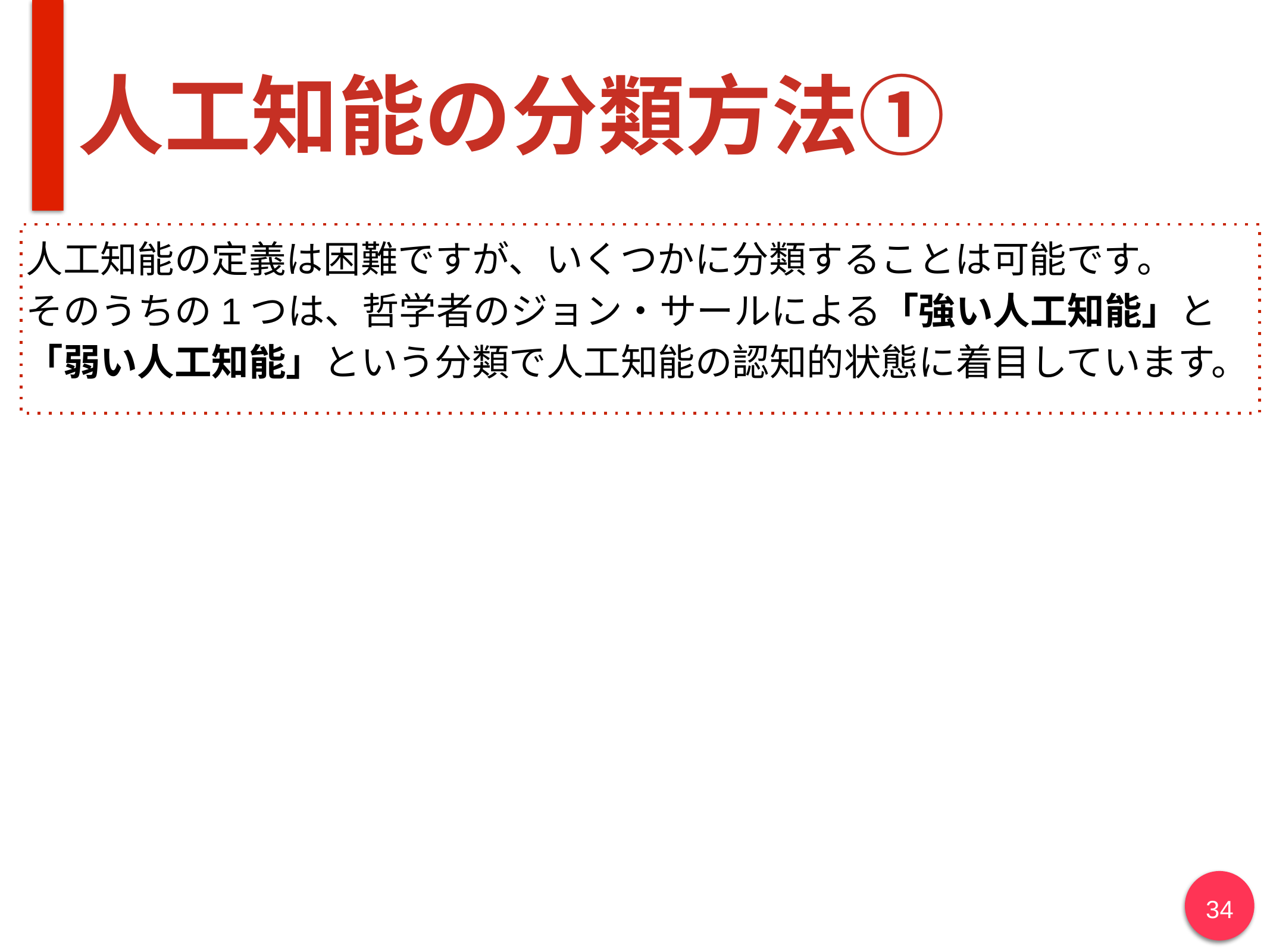

# 人工知能の分類方法①
人工知能の定義は困難ですが、いくつかに分類することは可能です。
そのうちの1つは、哲学者のジョン・サールによる「強い人工知能」と
「弱い人工知能」という分類で人工知能の認知的状態に着目しています。

34